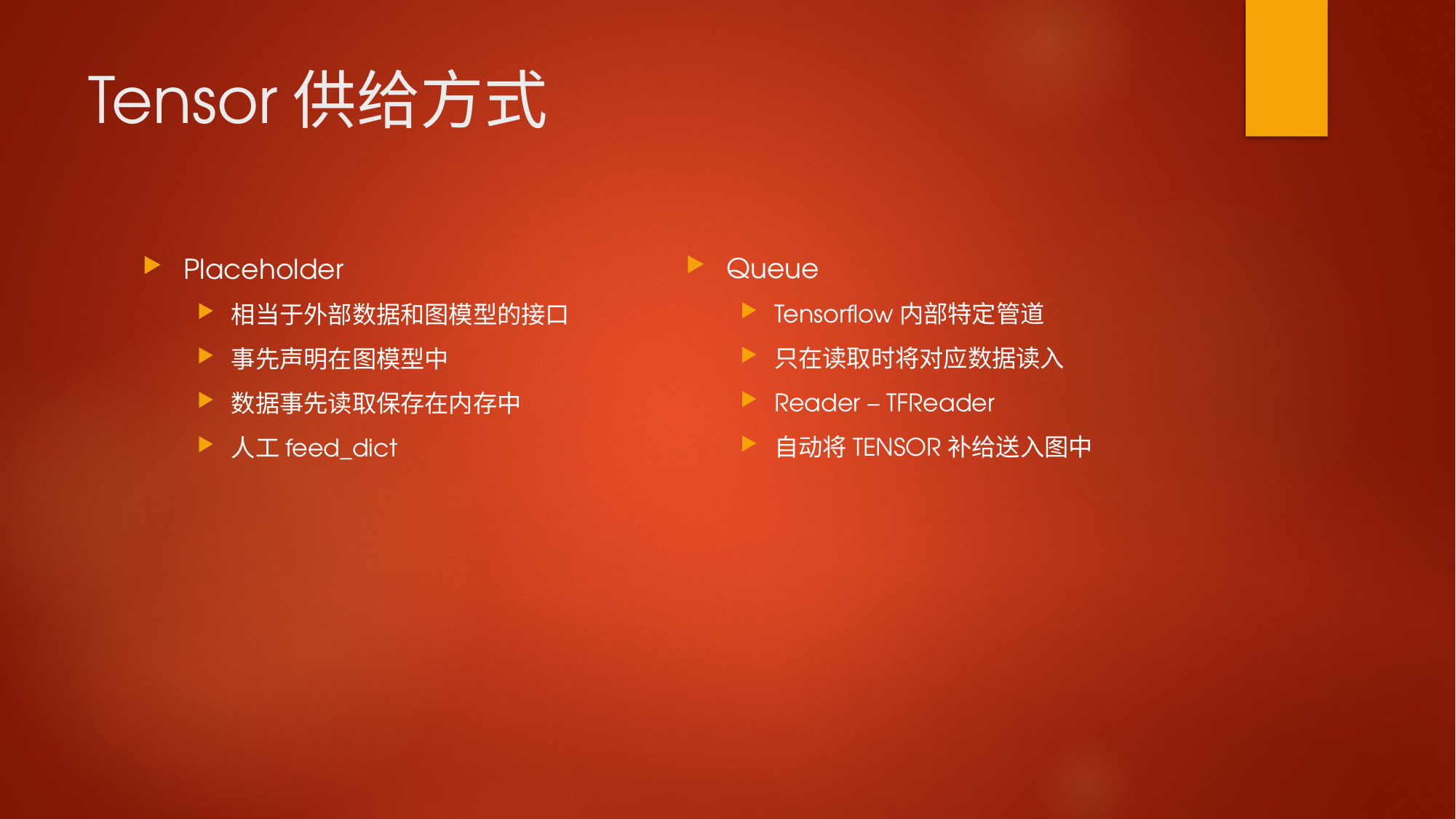

# Tensor供给方式
Queue
Tensorflow内部特定管道
只在读取时将对应数据读入
Reader – TFReader
自动将TENSOR补给送入图中
Placeholder
相当于外部数据和图模型的接口
事先声明在图模型中
数据事先读取保存在内存中
人工feed_dict